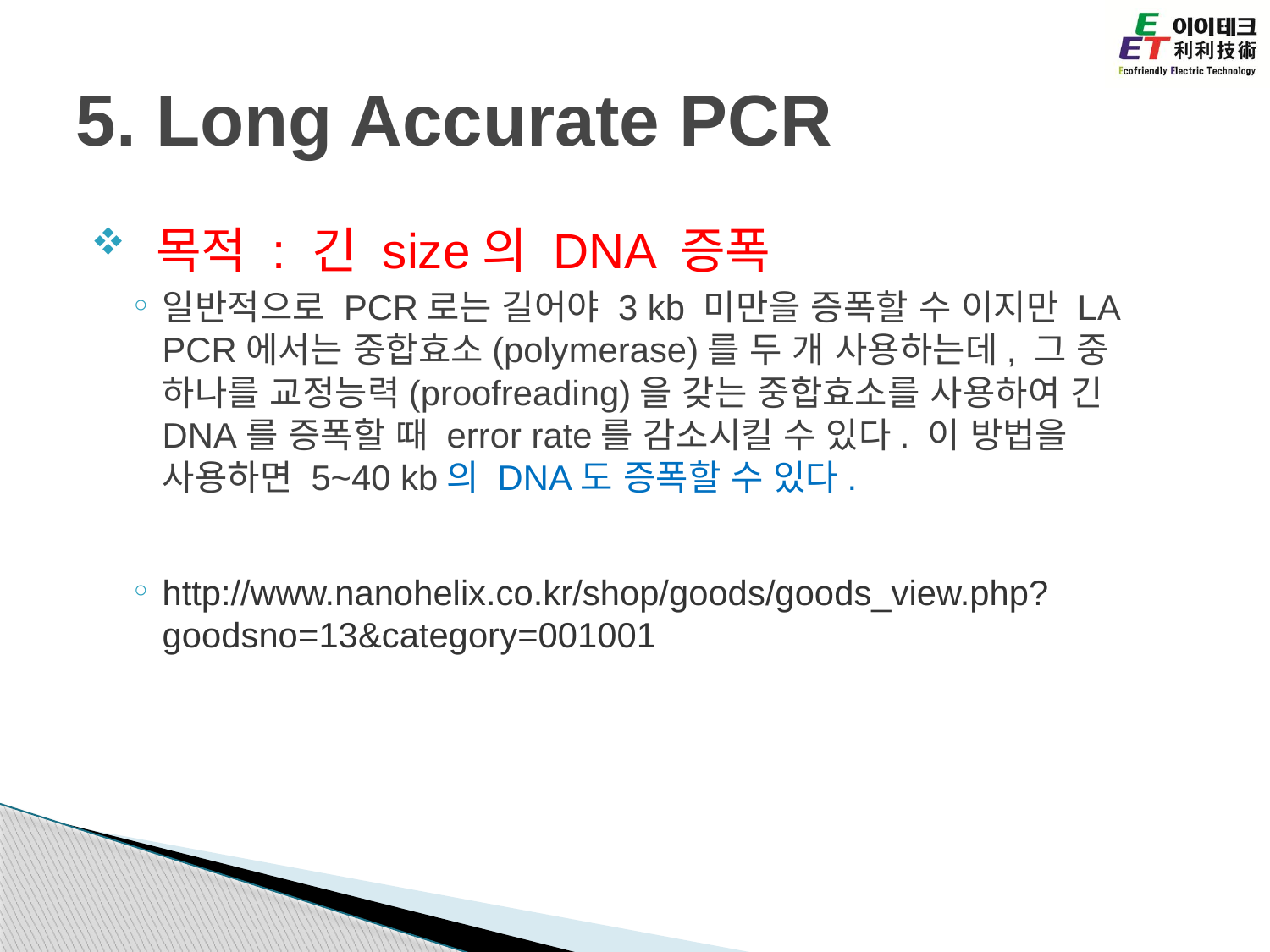

# 5. Long Accurate PCR
 목적 : 긴 size의 DNA 증폭
일반적으로 PCR로는 길어야 3 kb 미만을 증폭할 수 이지만 LA PCR에서는 중합효소(polymerase)를 두 개 사용하는데, 그 중 하나를 교정능력(proofreading)을 갖는 중합효소를 사용하여 긴 DNA를 증폭할 때 error rate를 감소시킬 수 있다. 이 방법을 사용하면 5~40 kb의 DNA도 증폭할 수 있다.

http://www.nanohelix.co.kr/shop/goods/goods_view.php?goodsno=13&category=001001